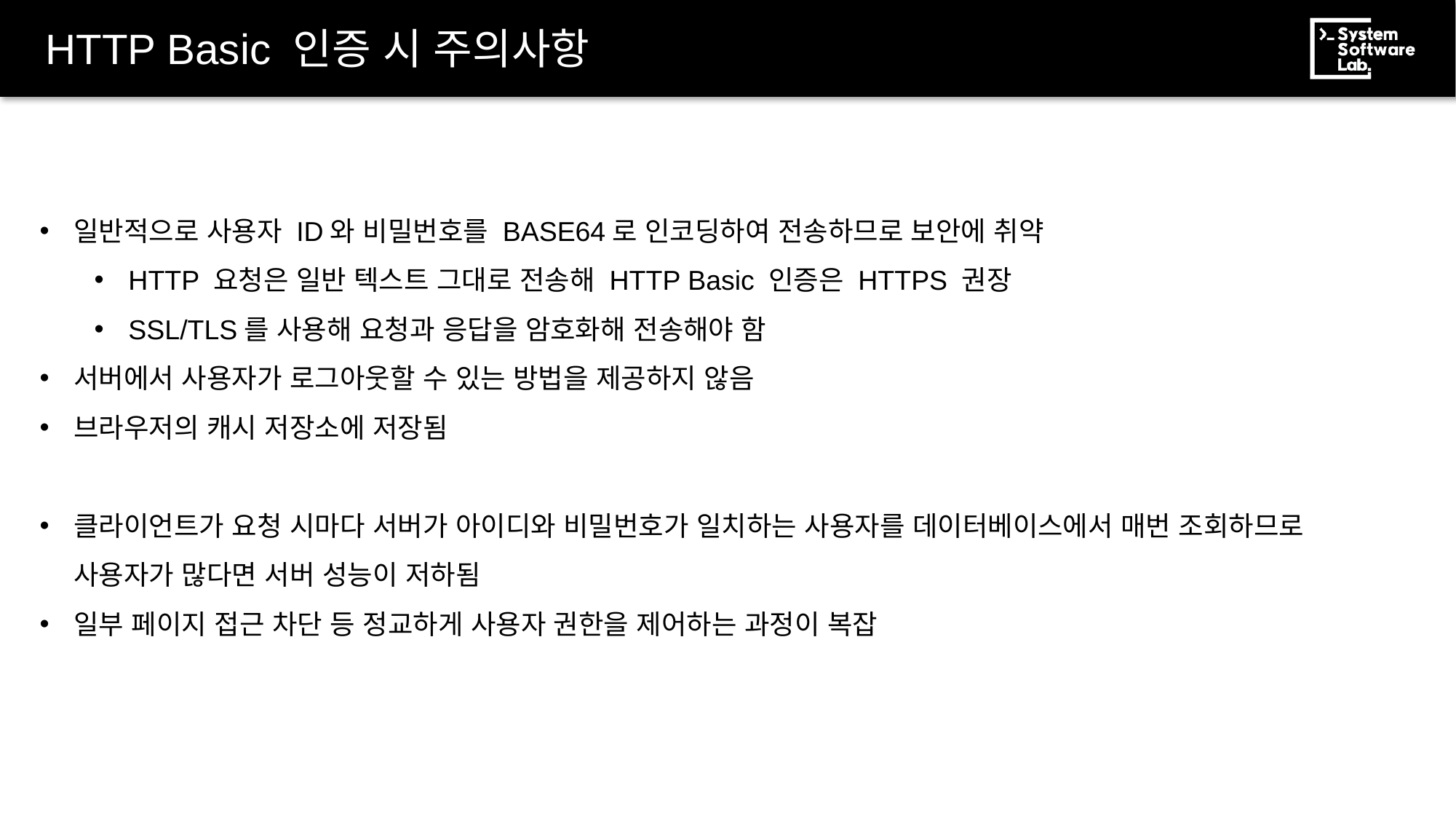

# HTTP Basic 인증 시 주의사항
일반적으로 사용자 ID와 비밀번호를 BASE64로 인코딩하여 전송하므로 보안에 취약
HTTP 요청은 일반 텍스트 그대로 전송해 HTTP Basic 인증은 HTTPS 권장
SSL/TLS를 사용해 요청과 응답을 암호화해 전송해야 함
서버에서 사용자가 로그아웃할 수 있는 방법을 제공하지 않음
브라우저의 캐시 저장소에 저장됨

클라이언트가 요청 시마다 서버가 아이디와 비밀번호가 일치하는 사용자를 데이터베이스에서 매번 조회하므로
사용자가 많다면 서버 성능이 저하됨
일부 페이지 접근 차단 등 정교하게 사용자 권한을 제어하는 과정이 복잡